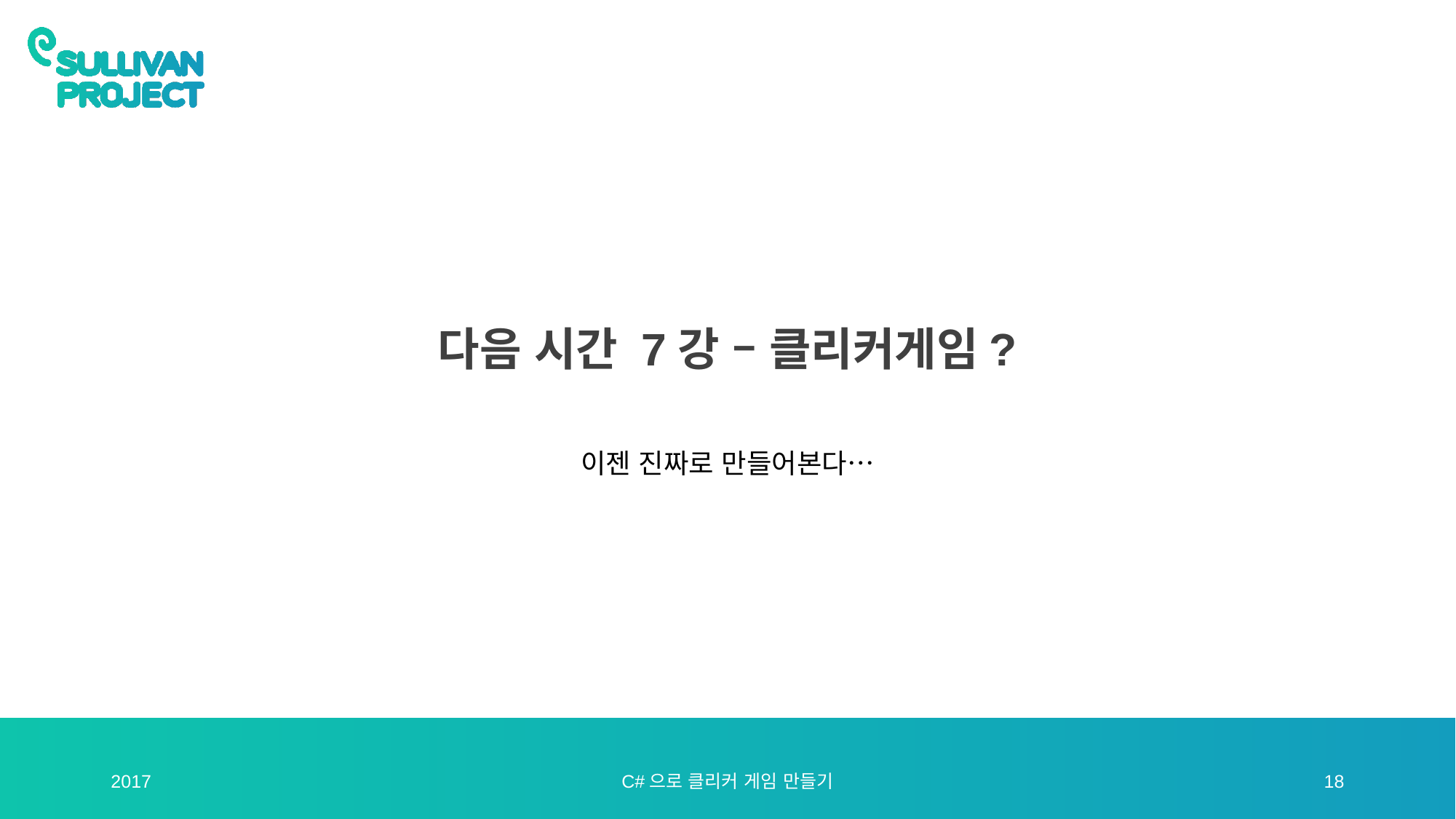

# 다음 시간 7강 – 클리커게임?
이젠 진짜로 만들어본다…
2017
C#으로 클리커 게임 만들기
18